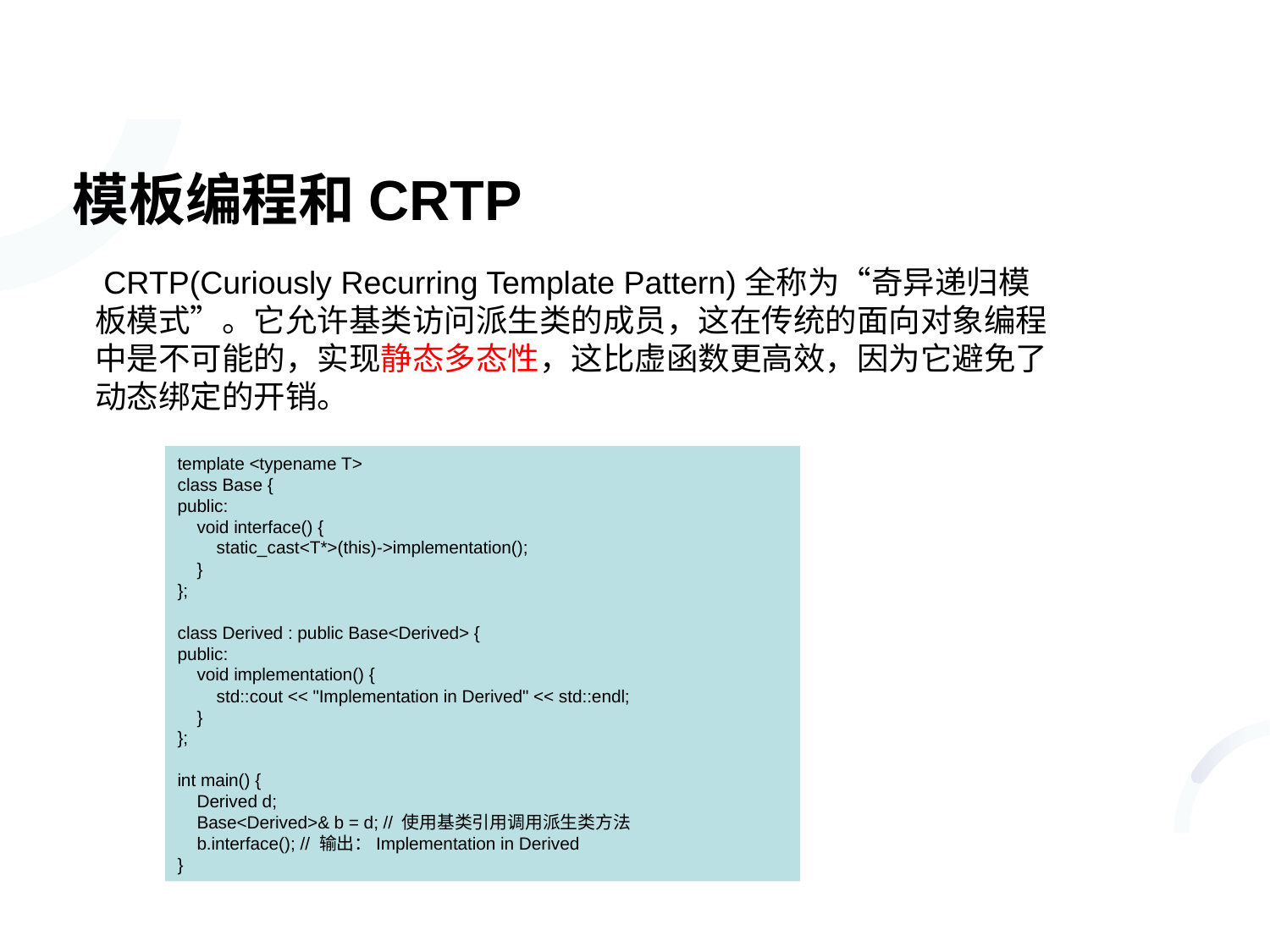

# 模板编程和CRTP
 CRTP(Curiously Recurring Template Pattern)全称为“奇异递归模板模式”。它允许基类访问派生类的成员，这在传统的面向对象编程中是不可能的，实现静态多态性，这比虚函数更高效，因为它避免了动态绑定的开销。
template <typename T>
class Base {
public:
    void interface() {
        static_cast<T*>(this)->implementation();
    }
};

class Derived : public Base<Derived> {
public:
    void implementation() {
        std::cout << "Implementation in Derived" << std::endl;
    }
};

int main() {
    Derived d;
    Base<Derived>& b = d; // 使用基类引用调用派生类方法
    b.interface(); // 输出：Implementation in Derived
}